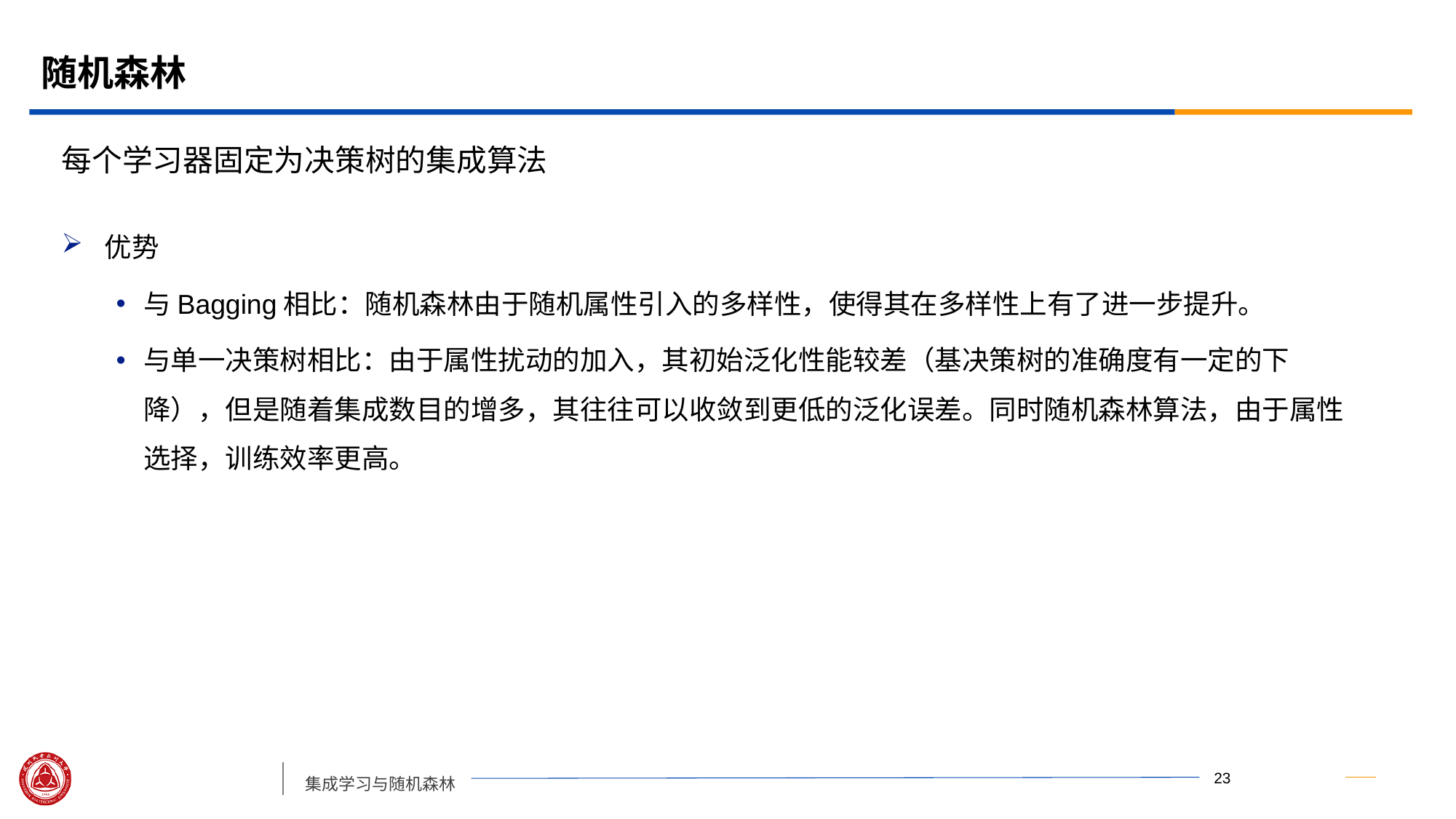

# 随机森林
每个学习器固定为决策树的集成算法
优势
与Bagging相比：随机森林由于随机属性引入的多样性，使得其在多样性上有了进一步提升。
与单一决策树相比：由于属性扰动的加入，其初始泛化性能较差（基决策树的准确度有一定的下降），但是随着集成数目的增多，其往往可以收敛到更低的泛化误差。同时随机森林算法，由于属性选择，训练效率更高。